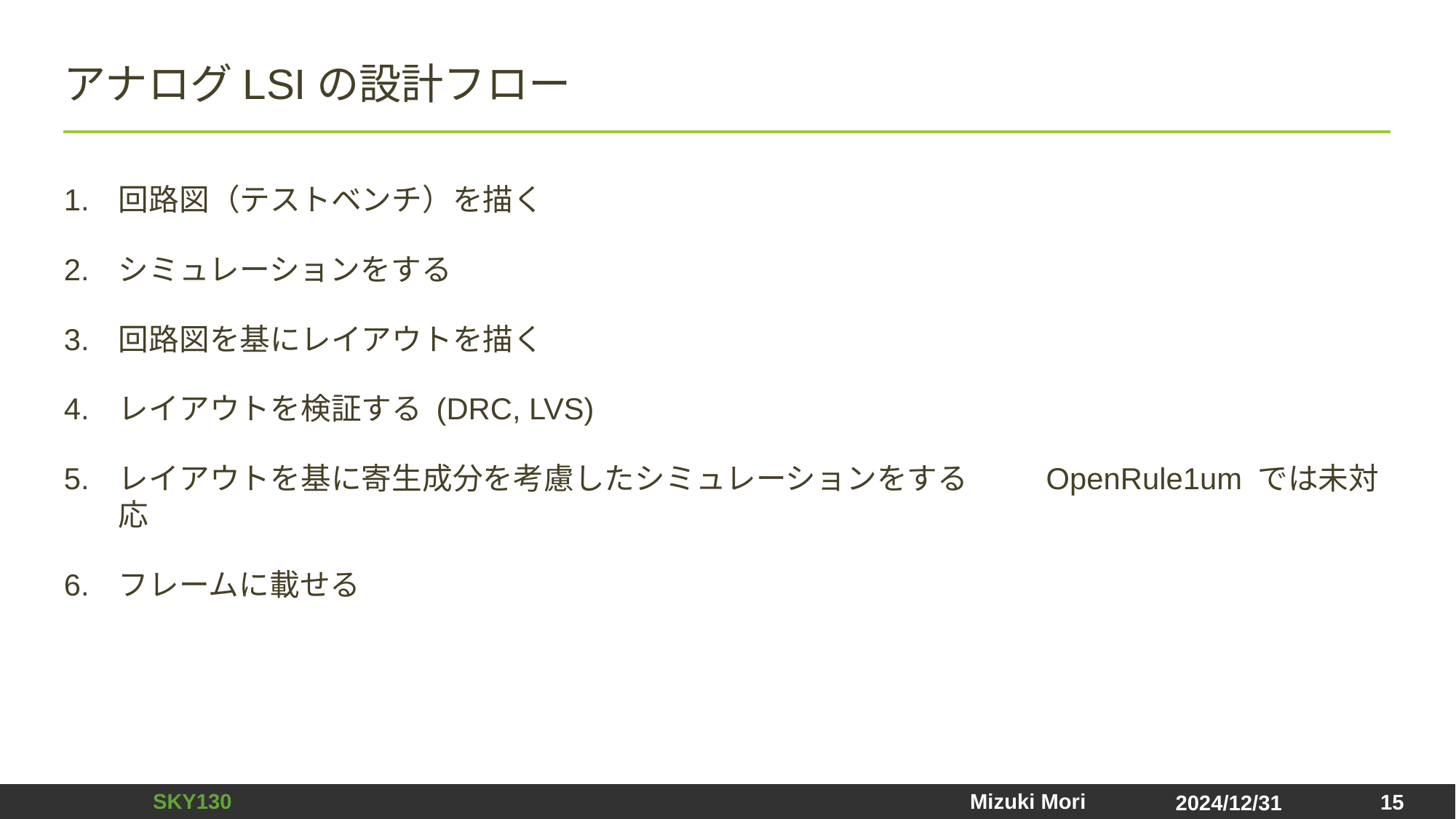

# アナログLSIの設計フロー
回路図（テストベンチ）を描く
シミュレーションをする
回路図を基にレイアウトを描く
レイアウトを検証する (DRC, LVS)
レイアウトを基に寄生成分を考慮したシミュレーションをする　      OpenRule1um では未対応
フレームに載せる
15
2024/12/31